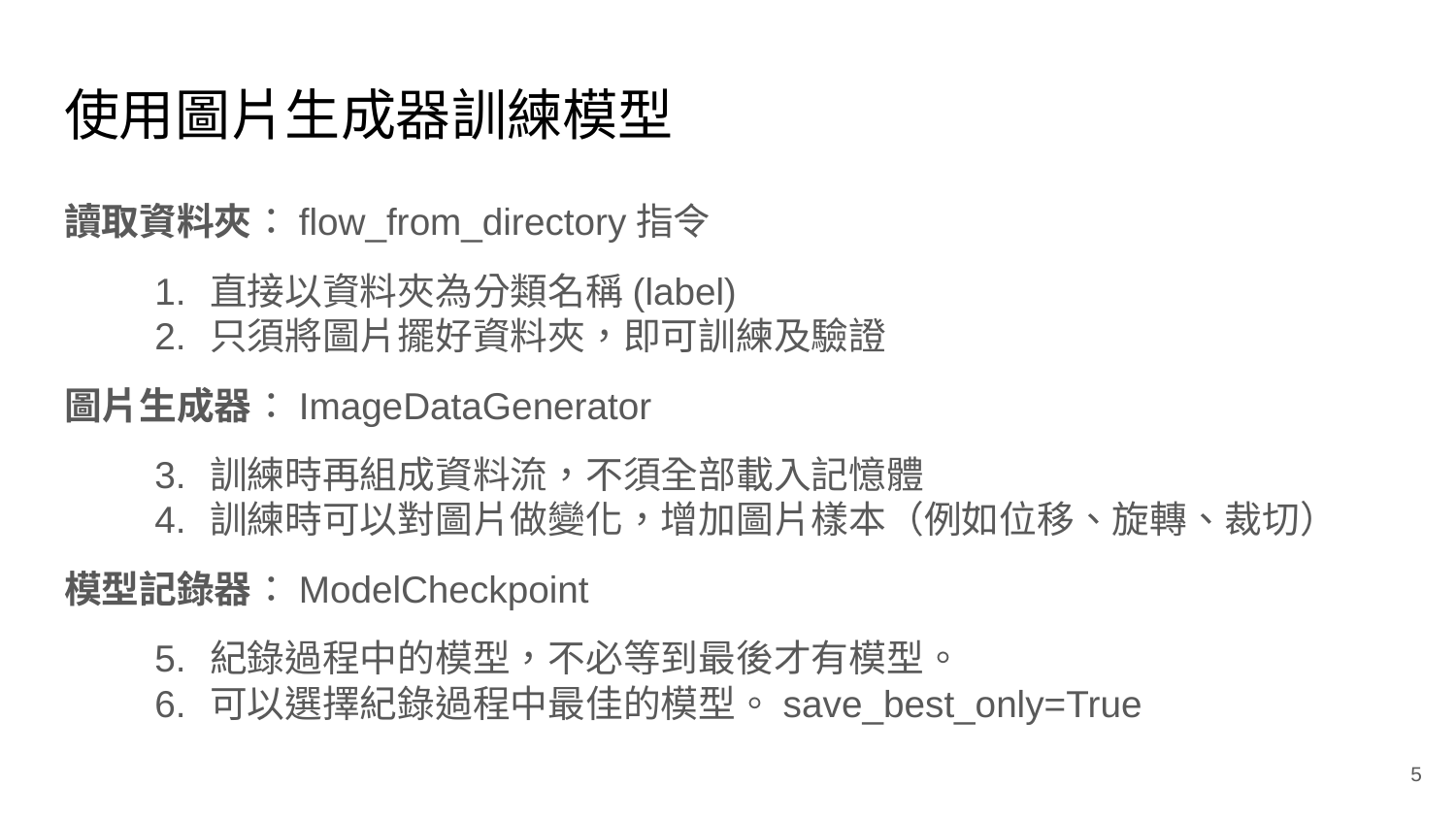

# 使用圖片生成器訓練模型
讀取資料夾：flow_from_directory指令
直接以資料夾為分類名稱(label)
只須將圖片擺好資料夾，即可訓練及驗證
圖片生成器：ImageDataGenerator
訓練時再組成資料流，不須全部載入記憶體
訓練時可以對圖片做變化，增加圖片樣本（例如位移、旋轉、裁切）
模型記錄器：ModelCheckpoint
紀錄過程中的模型，不必等到最後才有模型。
可以選擇紀錄過程中最佳的模型。save_best_only=True

5